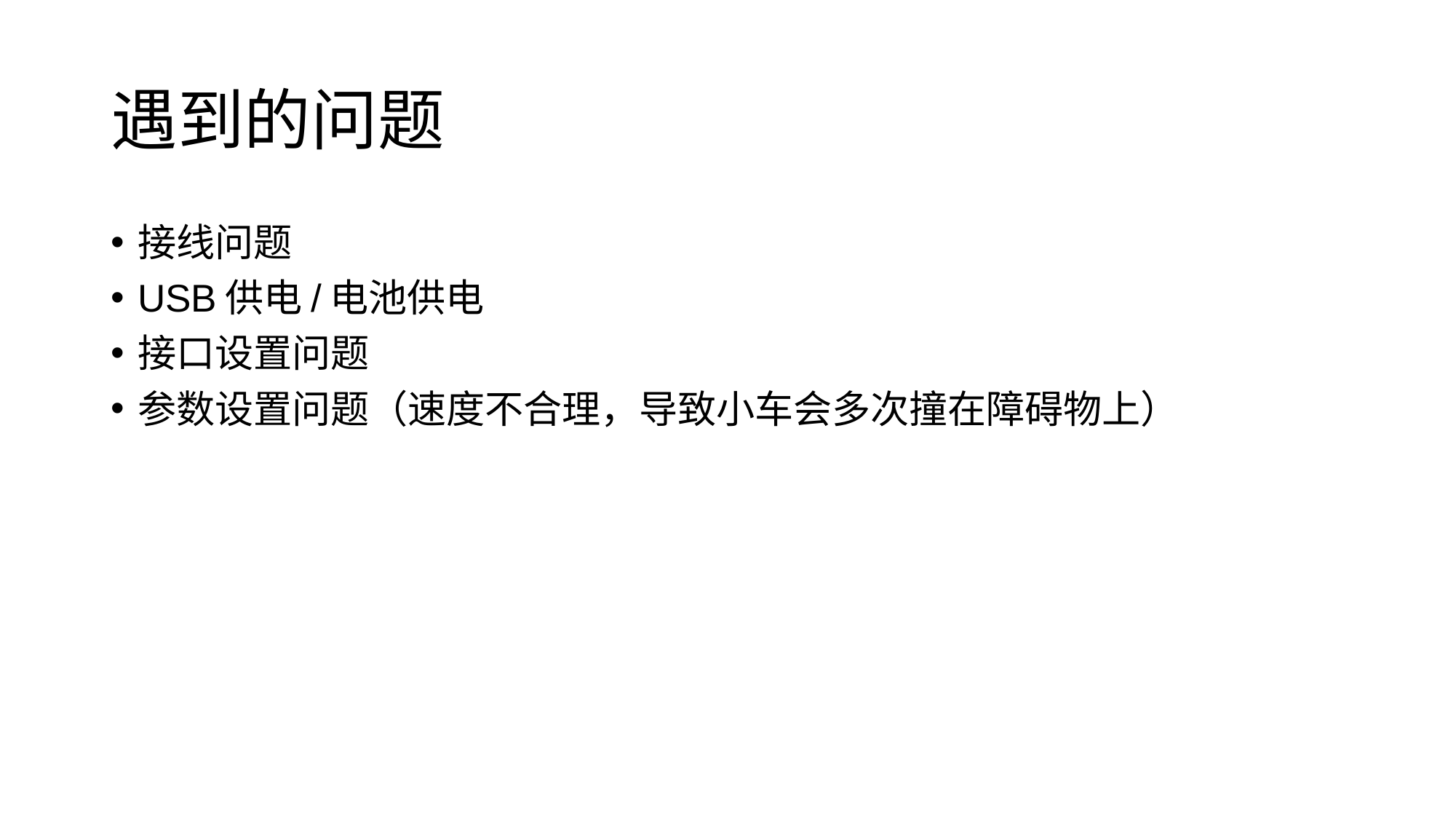

# 遇到的问题
接线问题
USB供电/电池供电
接口设置问题
参数设置问题（速度不合理，导致小车会多次撞在障碍物上）